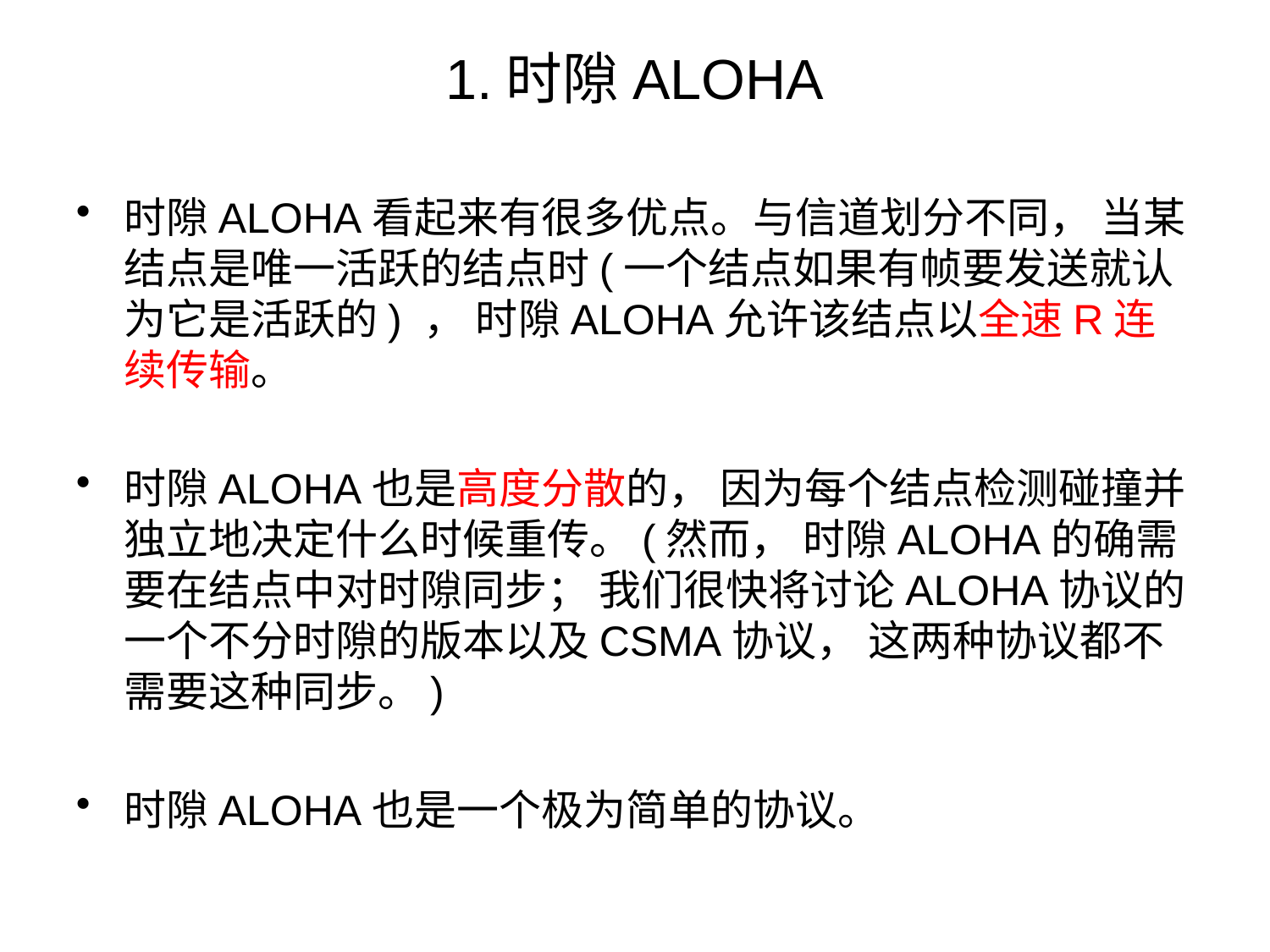

# 1.时隙ALOHA
时隙ALOHA看起来有很多优点。与信道划分不同， 当某结点是唯一活跃的结点时(一个结点如果有帧要发送就认为它是活跃的) ， 时隙ALOHA允许该结点以全速R连续传输。

时隙ALOHA也是高度分散的， 因为每个结点检测碰撞并独立地决定什么时候重传。(然而， 时隙ALOHA的确需要在结点中对时隙同步； 我们很快将讨论ALOHA协议的一个不分时隙的版本以及CSMA协议， 这两种协议都不需要这种同步。)

时隙ALOHA也是一个极为简单的协议。